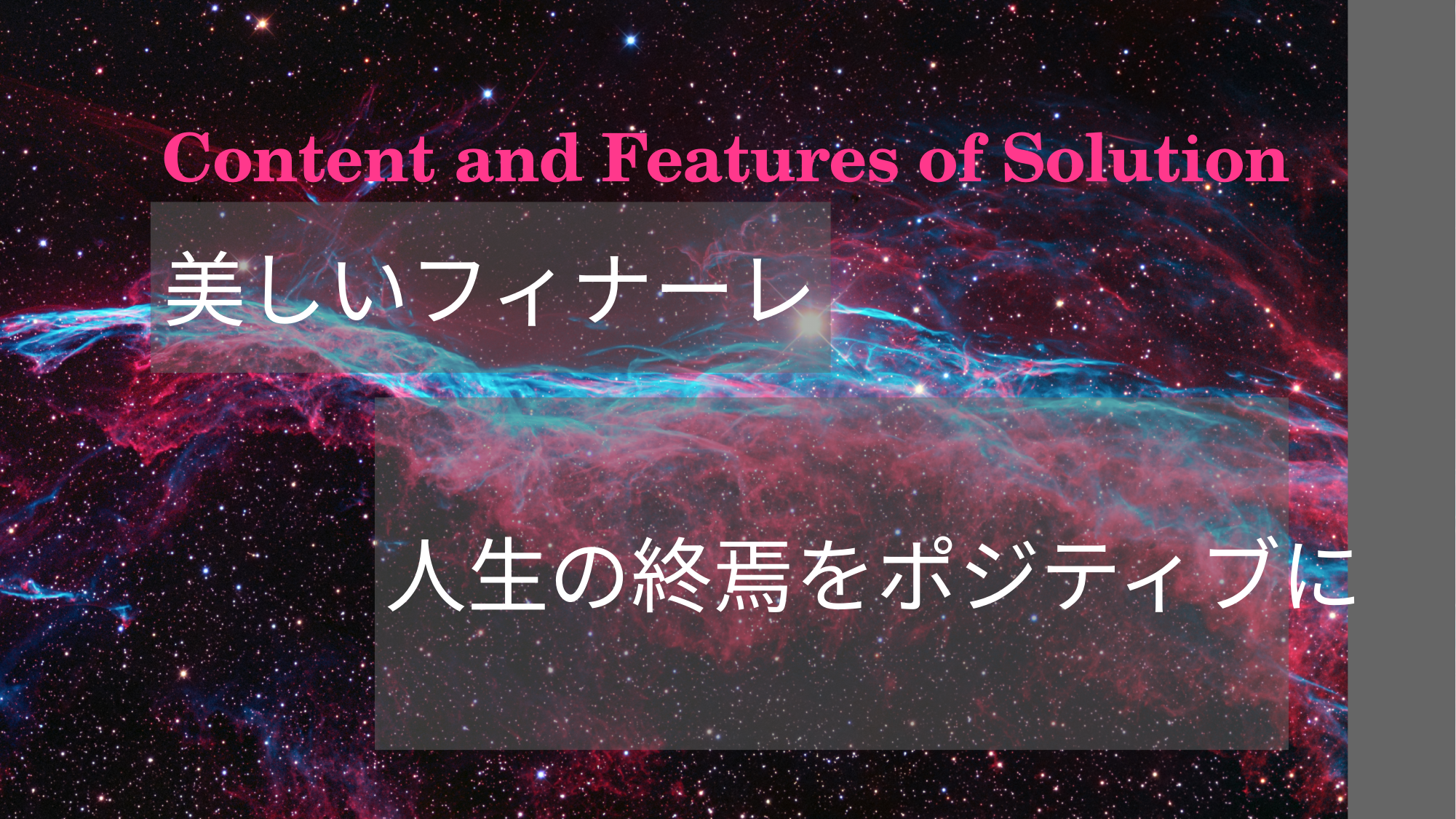

# Content and Features of Solution
美しいフィナーレ
人生の終焉をポジティブに